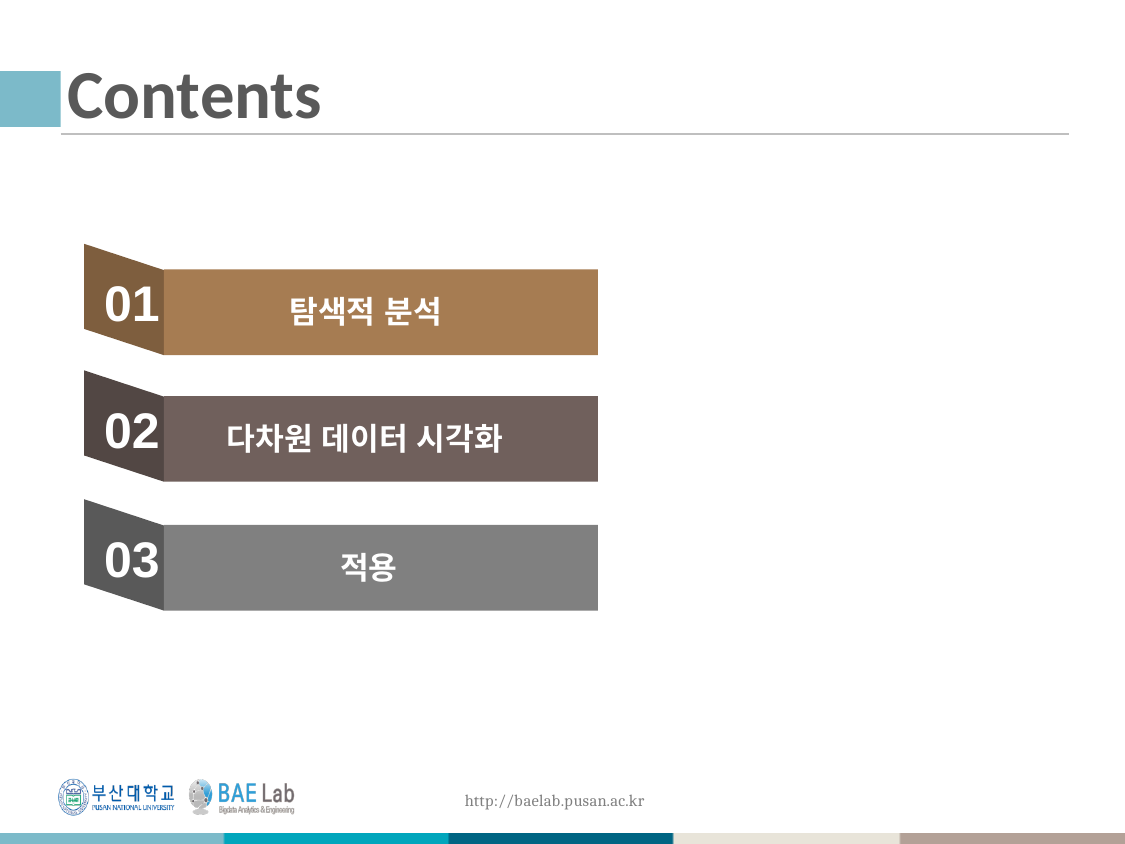

# Contents

01
탐색적 분석

02
다차원 데이터 시각화

03
적용